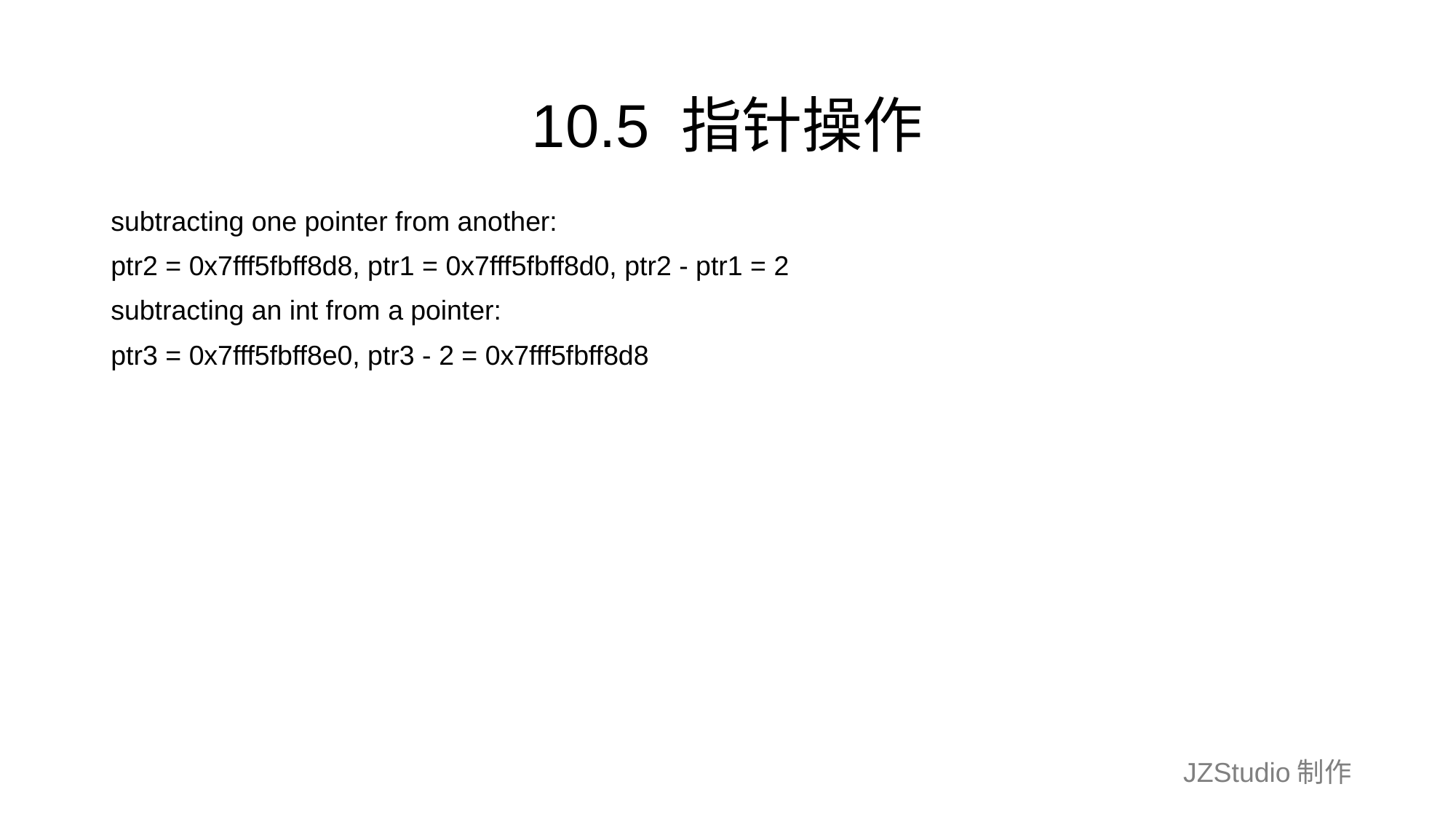

# 10.5 指针操作
subtracting one pointer from another:
ptr2 = 0x7fff5fbff8d8, ptr1 = 0x7fff5fbff8d0, ptr2 - ptr1 = 2
subtracting an int from a pointer:
ptr3 = 0x7fff5fbff8e0, ptr3 - 2 = 0x7fff5fbff8d8